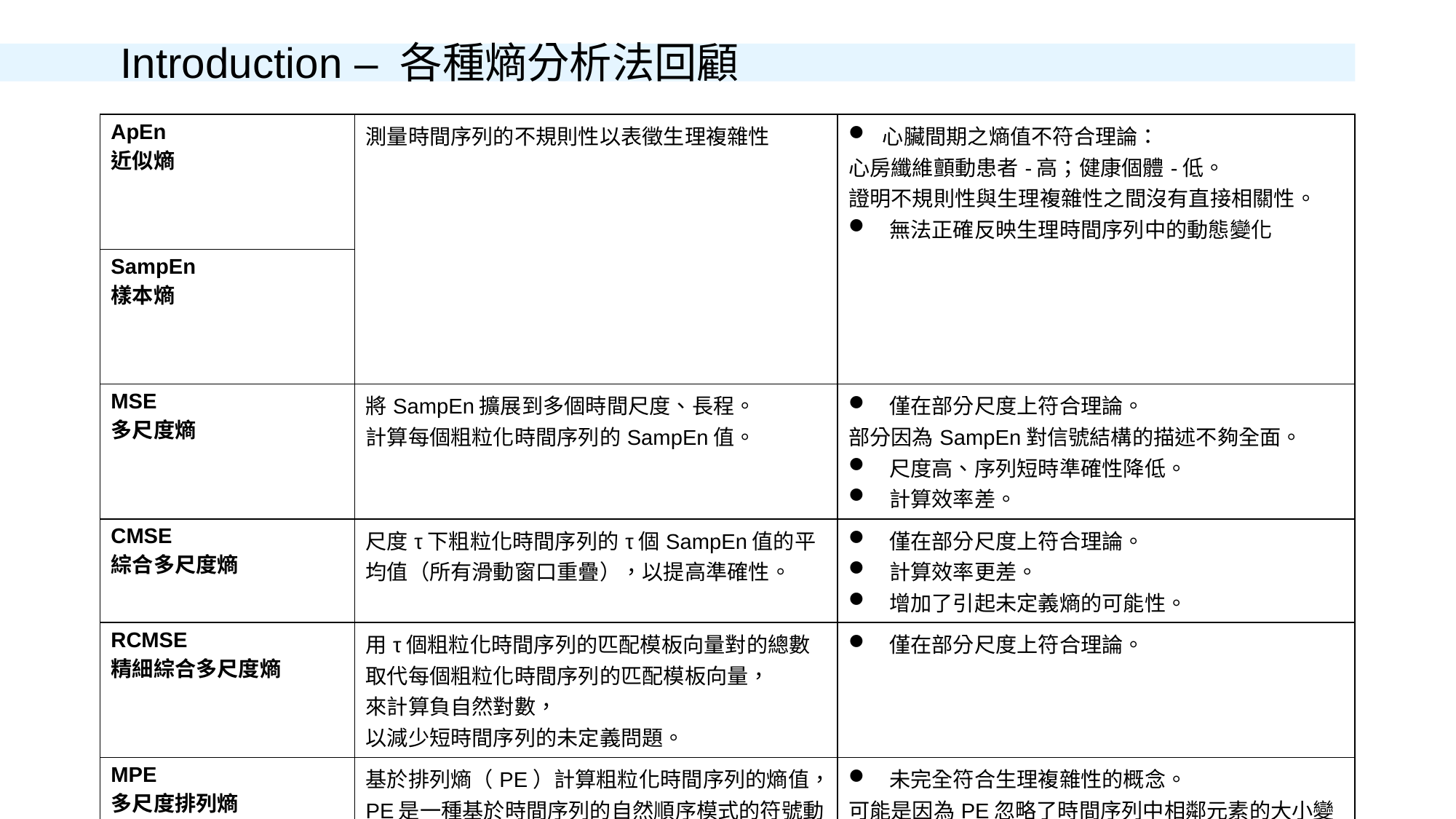

# Introduction – 各種熵分析法回顧
| ApEn 近似熵 | 測量時間序列的不規則性以表徵生理複雜性 | 心臟間期之熵值不符合理論： 心房纖維顫動患者-高；健康個體-低。 證明不規則性與生理複雜性之間沒有直接相關性。 無法正確反映生理時間序列中的動態變化 |
| --- | --- | --- |
| SampEn 樣本熵 |  |  |
| MSE 多尺度熵 | 將SampEn擴展到多個時間尺度、長程。 計算每個粗粒化時間序列的SampEn值。 | 僅在部分尺度上符合理論。 部分因為SampEn對信號結構的描述不夠全面。 尺度高、序列短時準確性降低。 計算效率差。 |
| CMSE 綜合多尺度熵 | 尺度τ下粗粒化時間序列的τ個SampEn值的平均值（所有滑動窗口重疊），以提高準確性。 | 僅在部分尺度上符合理論。 計算效率更差。 增加了引起未定義熵的可能性。 |
| RCMSE 精細綜合多尺度熵 | 用τ個粗粒化時間序列的匹配模板向量對的總數 取代每個粗粒化時間序列的匹配模板向量， 來計算負自然對數， 以減少短時間序列的未定義問題。 | 僅在部分尺度上符合理論。 |
| MPE 多尺度排列熵 | 基於排列熵（PE）計算粗粒化時間序列的熵值，PE是一種基於時間序列的自然順序模式的符號動態量度，具有計算效率。 | 未完全符合生理複雜性的概念。 可能是因為PE忽略了時間序列中相鄰元素的大小變化 |
| RCMDE 精細綜合多尺度離散熵 | 計算效率提高 穩定性提高 識別能力提高 | 在某些尺度上仍然存在與理論不一致的問題。 |
| RCMPE 精細綜合多尺度排列熵 |  |  |